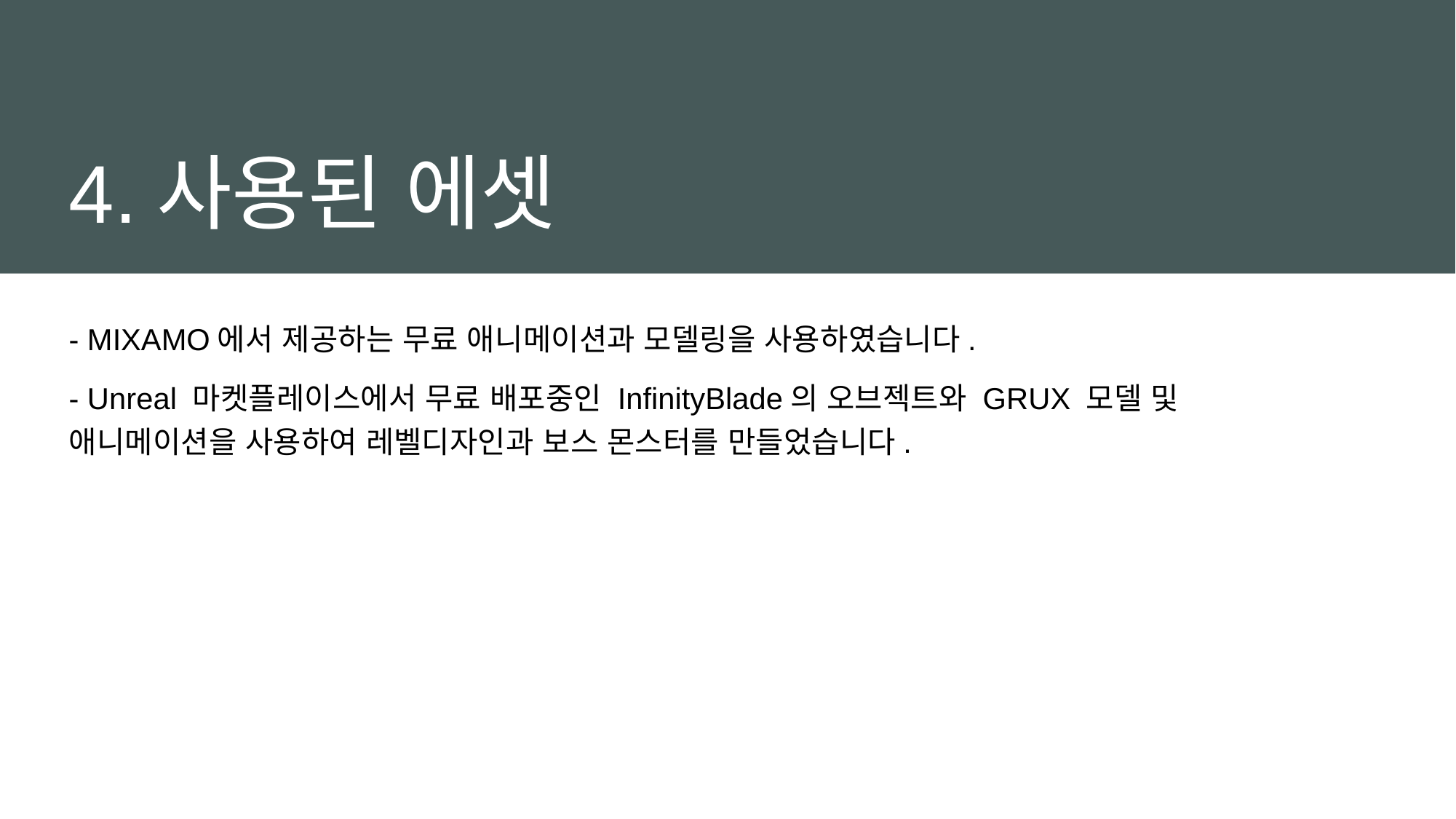

# 4.사용된 에셋
- MIXAMO에서 제공하는 무료 애니메이션과 모델링을 사용하였습니다.
- Unreal 마켓플레이스에서 무료 배포중인 InfinityBlade의 오브젝트와 GRUX 모델 및 애니메이션을 사용하여 레벨디자인과 보스 몬스터를 만들었습니다.